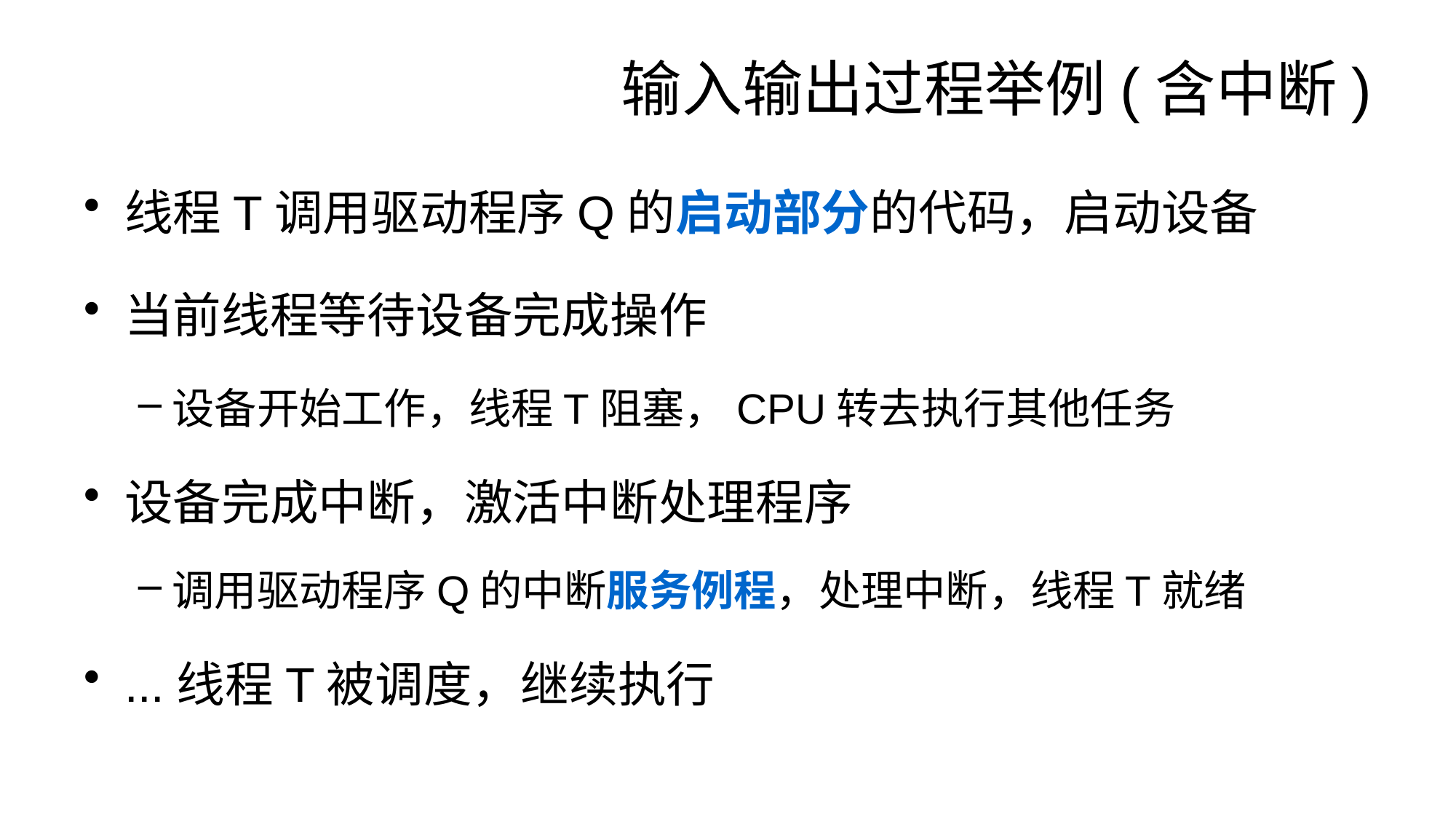

# 输入输出过程举例(含中断)
线程T调用驱动程序Q的启动部分的代码，启动设备
当前线程等待设备完成操作
设备开始工作，线程T阻塞，CPU转去执行其他任务
设备完成中断，激活中断处理程序
调用驱动程序Q的中断服务例程，处理中断，线程T就绪
...线程T被调度，继续执行